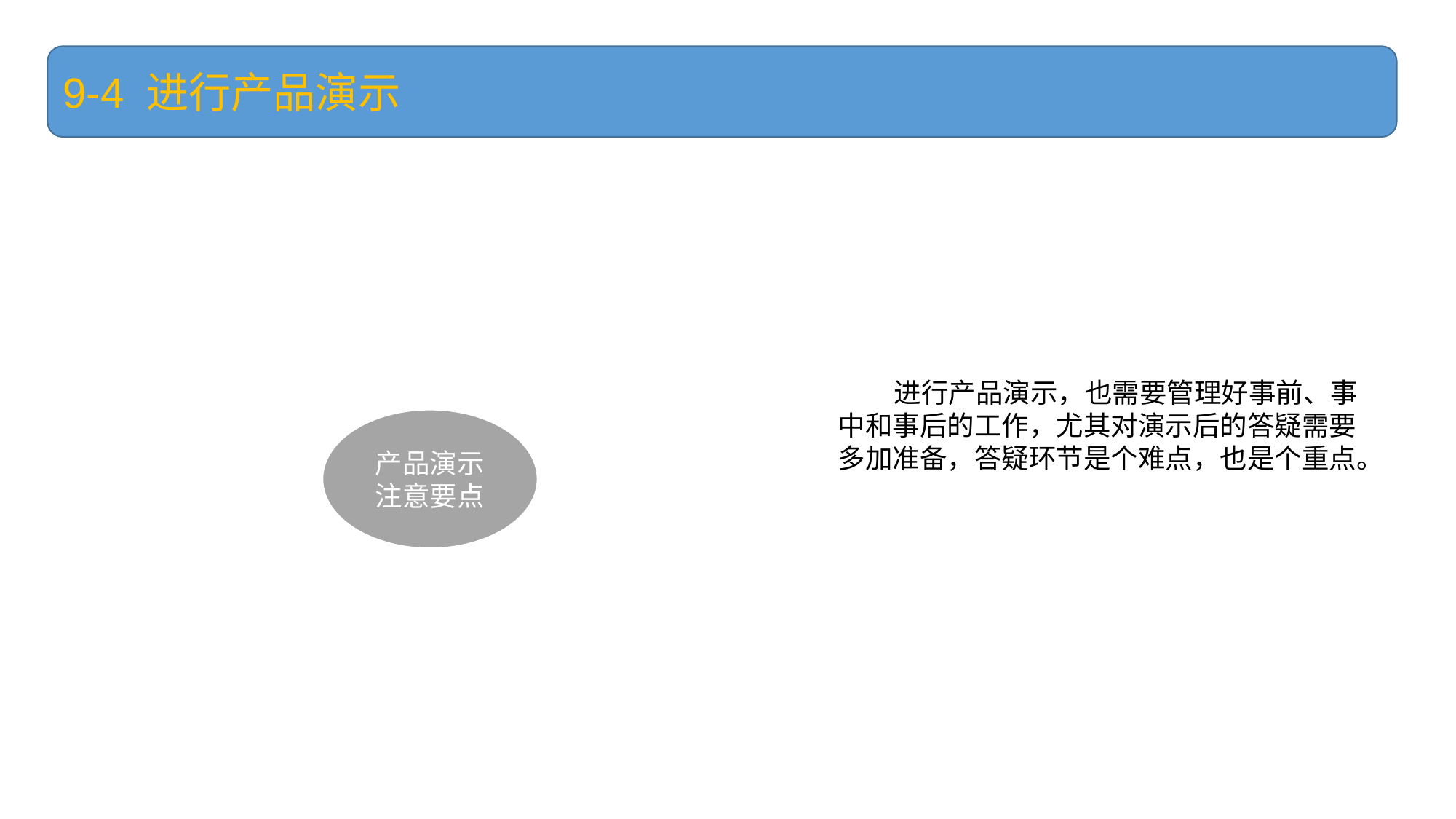

9-4 进行产品演示
产品演示注意要点
        进行产品演示，也需要管理好事前、事中和事后的工作，尤其对演示后的答疑需要多加准备，答疑环节是个难点，也是个重点。